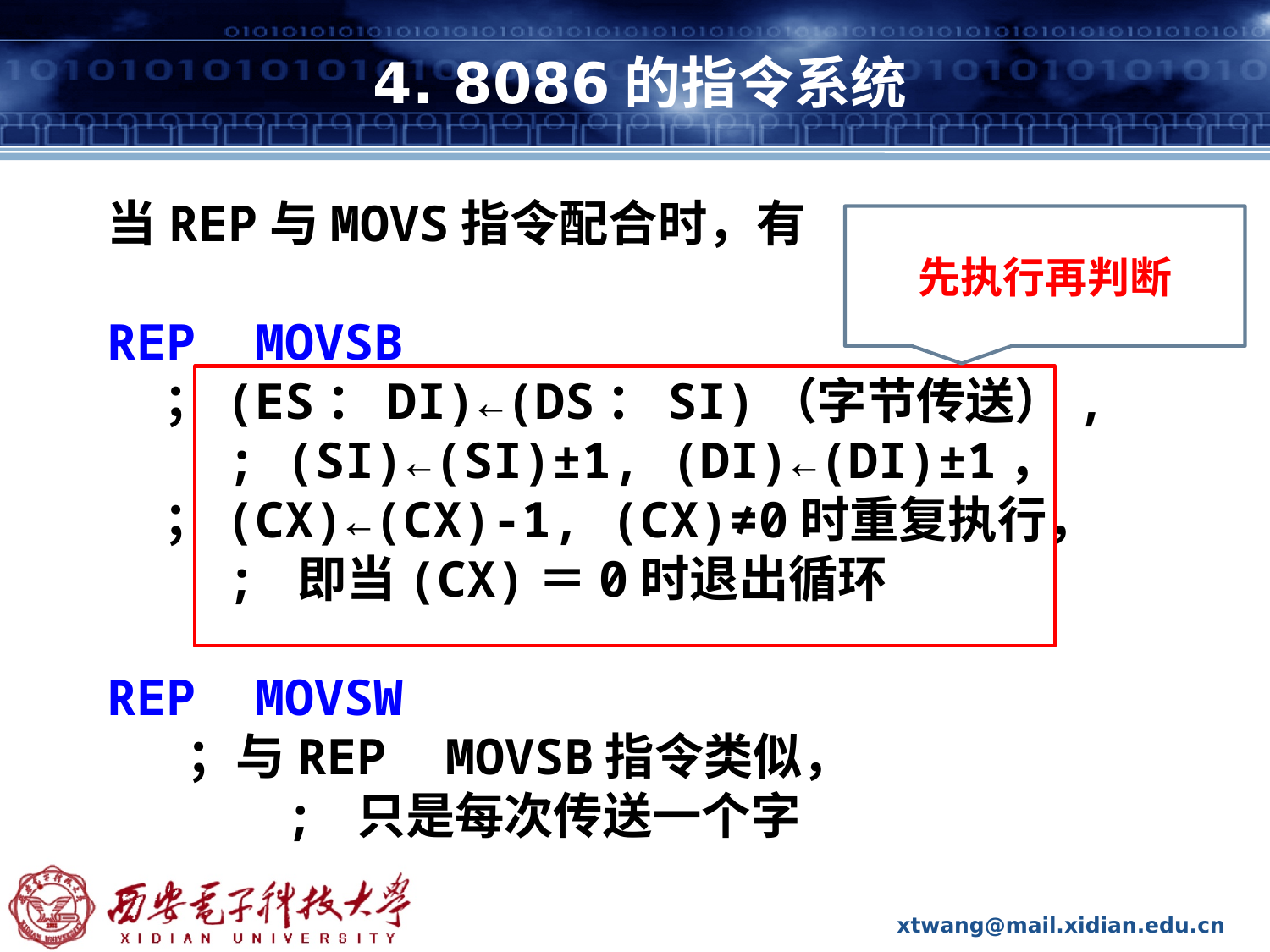

# 4. 8086的指令系统
当REP与MOVS指令配合时，有

REP  MOVSB
    ；(ES：DI)←(DS：SI)（字节传送）,
    ; (SI)←(SI)±1, (DI)←(DI)±1，
    ；(CX)←(CX)-1, (CX)≠0时重复执行，
    ; 即当(CX)＝0时退出循环

REP  MOVSW
      ；与REP  MOVSB指令类似，
      ; 只是每次传送一个字
先执行再判断